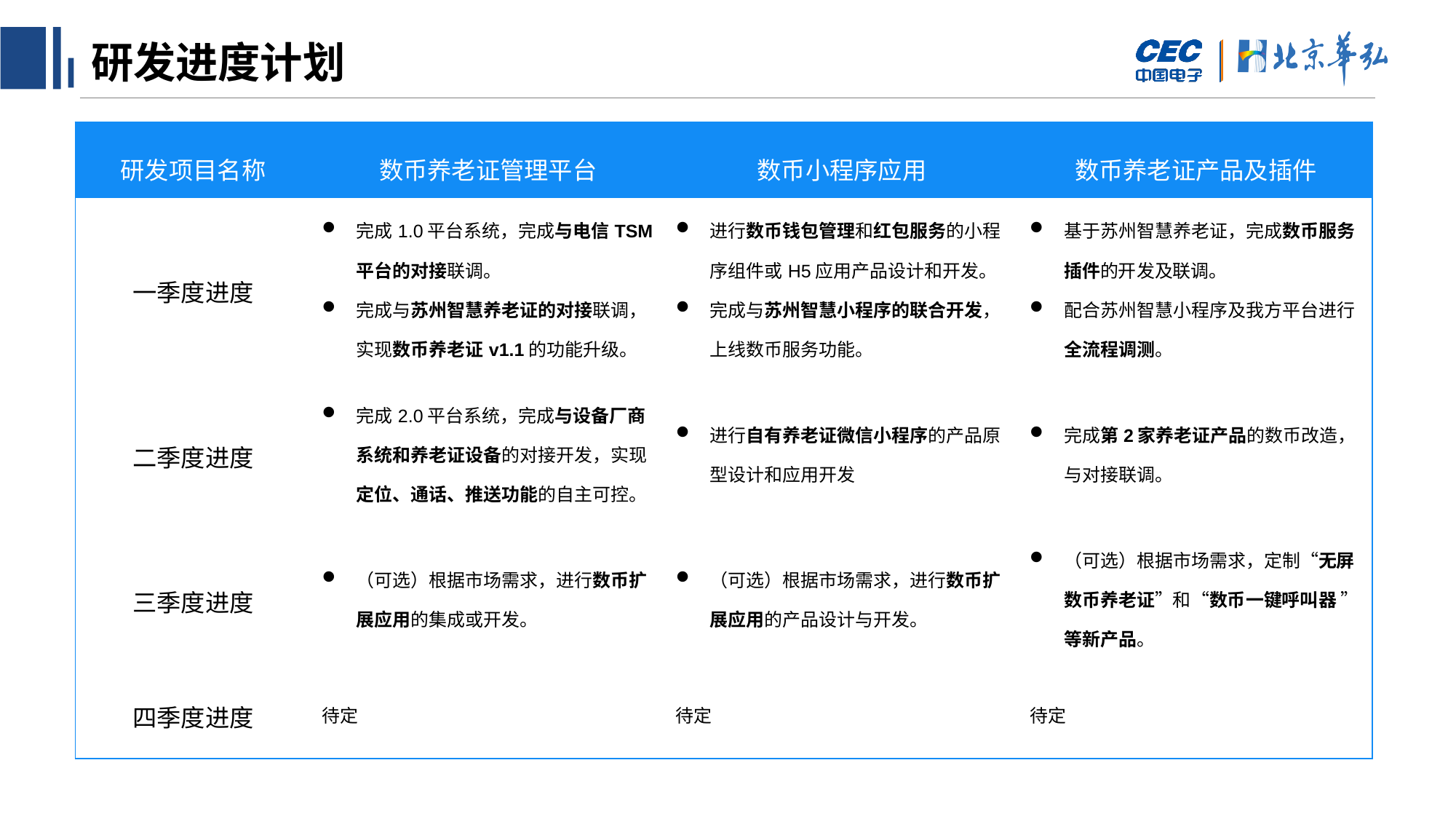

色彩规范
文字/背景色
Lights/Darks
RGB
255,255,255
RGB
0,0,0
RGB
240, 240, 240
RGB
118, 131, 148

超链接
Hyperlinks
RGB
18, 140, 246
RGB
191, 191, 191

填充颜色和图表填充色
Accents and default chart color order
RGB
18, 140, 246
RGB
39, 78, 214
RGB
1, 37, 138
RGB
0, 78, 162
RGB
167, 124, 102
RGB
118, 131, 148

色彩搭配建议

双色调搭配

多组颜色搭配
# 研发进度计划
| 研发项目名称 | 数币养老证管理平台 | 数币小程序应用 | 数币养老证产品及插件 |
| --- | --- | --- | --- |
| 一季度进度 | 完成1.0平台系统，完成与电信TSM平台的对接联调。 完成与苏州智慧养老证的对接联调，实现数币养老证v1.1的功能升级。 | 进行数币钱包管理和红包服务的小程序组件或H5应用产品设计和开发。 完成与苏州智慧小程序的联合开发，上线数币服务功能。 | 基于苏州智慧养老证，完成数币服务插件的开发及联调。 配合苏州智慧小程序及我方平台进行全流程调测。 |
| 二季度进度 | 完成2.0平台系统，完成与设备厂商系统和养老证设备的对接开发，实现定位、通话、推送功能的自主可控。 | 进行自有养老证微信小程序的产品原型设计和应用开发 | 完成第2家养老证产品的数币改造，与对接联调。 |
| 三季度进度 | （可选）根据市场需求，进行数币扩展应用的集成或开发。 | （可选）根据市场需求，进行数币扩展应用的产品设计与开发。 | （可选）根据市场需求，定制“无屏数币养老证”和“数币一键呼叫器 ”等新产品。 |
| 四季度进度 | 待定 | 待定 | 待定 |